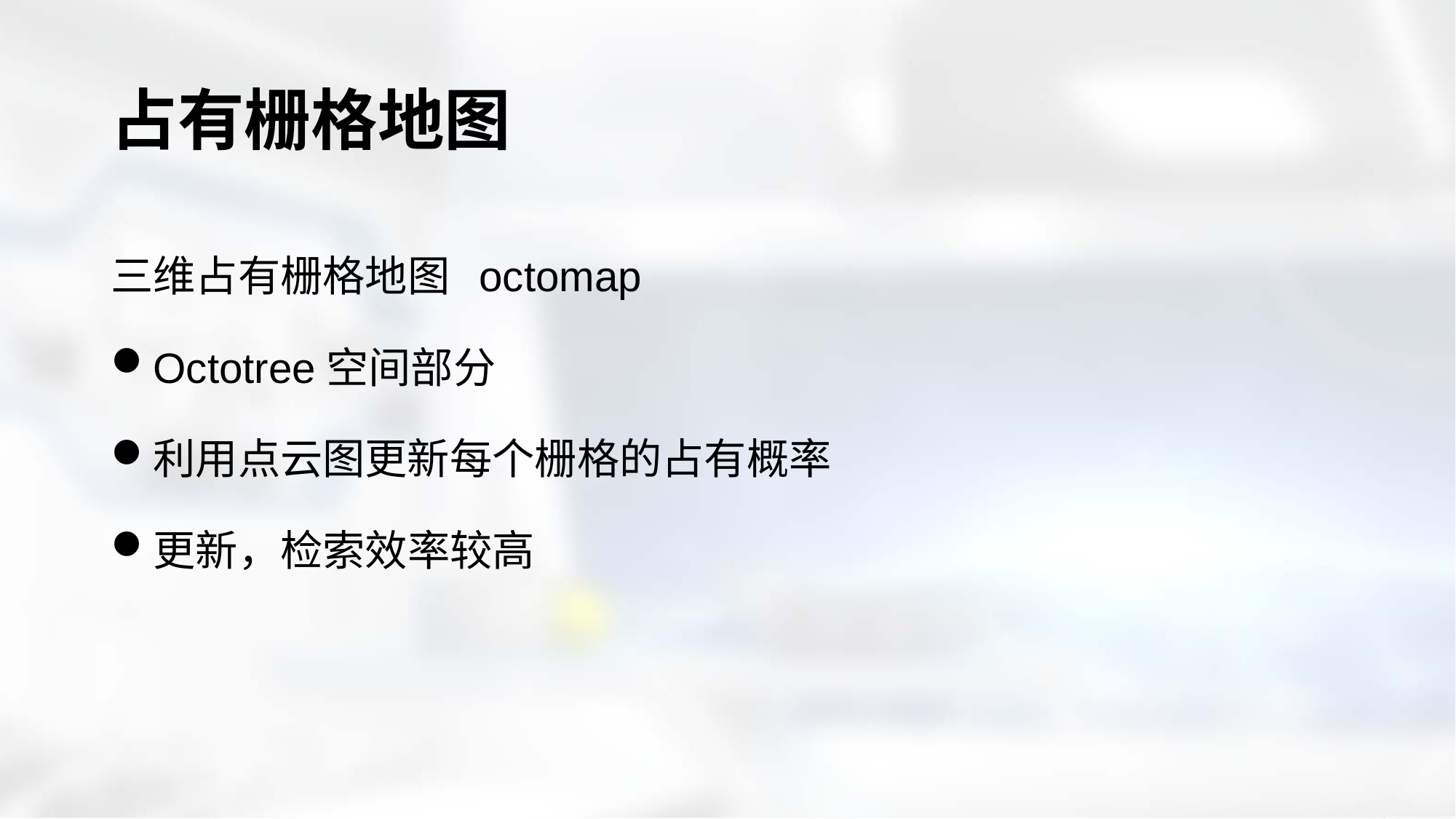

# 占有栅格地图
三维占有栅格地图  octomap
Octotree空间部分
利用点云图更新每个栅格的占有概率
更新，检索效率较高